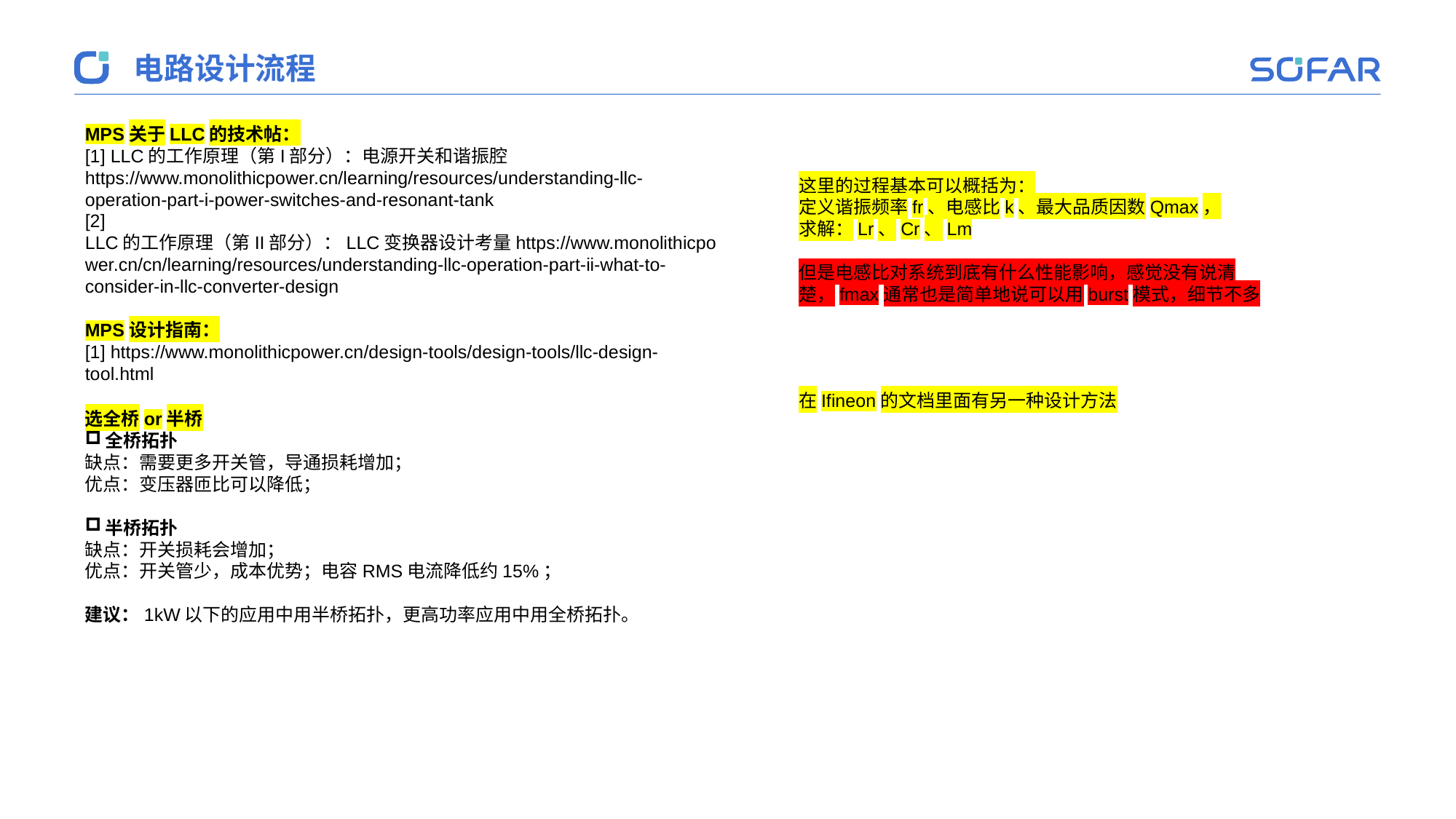

电路设计流程
MPS关于LLC的技术帖：
[1] LLC的工作原理（第I部分）：电源开关和谐振腔 https://www.monolithicpower.cn/learning/resources/understanding-llc-operation-part-i-power-switches-and-resonant-tank
[2] LLC的工作原理（第II部分）：LLC变换器设计考量https://www.monolithicpower.cn/cn/learning/resources/understanding-llc-operation-part-ii-what-to-consider-in-llc-converter-design

MPS设计指南：
[1] https://www.monolithicpower.cn/design-tools/design-tools/llc-design-tool.html
这里的过程基本可以概括为：
定义谐振频率fr、电感比k、最大品质因数Qmax，
求解：Lr、Cr、Lm

但是电感比对系统到底有什么性能影响，感觉没有说清楚，fmax通常也是简单地说可以用burst模式，细节不多
在Ifineon的文档里面有另一种设计方法
选全桥or半桥
全桥拓扑
缺点：需要更多开关管，导通损耗增加；
优点：变压器匝比可以降低；

半桥拓扑
缺点：开关损耗会增加；
优点：开关管少，成本优势；电容RMS电流降低约15%；

建议：1kW以下的应用中用半桥拓扑，更高功率应用中用全桥拓扑。